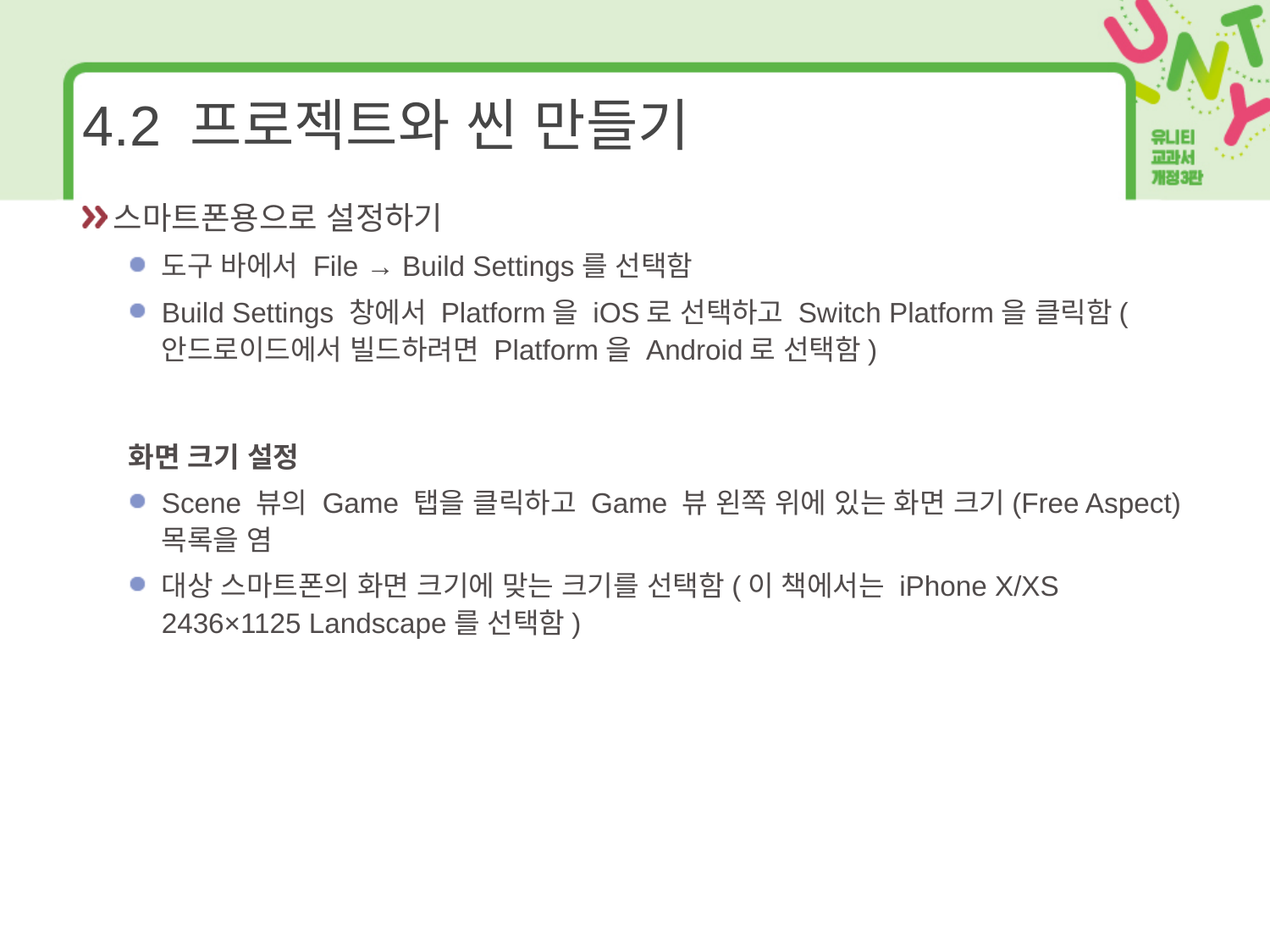

# 4.2 프로젝트와 씬 만들기
스마트폰용으로 설정하기
도구 바에서 File → Build Settings를 선택함
Build Settings 창에서 Platform을 iOS로 선택하고 Switch Platform을 클릭함(안드로이드에서 빌드하려면 Platform을 Android로 선택함)

화면 크기 설정
Scene 뷰의 Game 탭을 클릭하고 Game 뷰 왼쪽 위에 있는 화면 크기(Free Aspect) 목록을 염
대상 스마트폰의 화면 크기에 맞는 크기를 선택함(이 책에서는 iPhone X/XS 2436×1125 Landscape를 선택함)